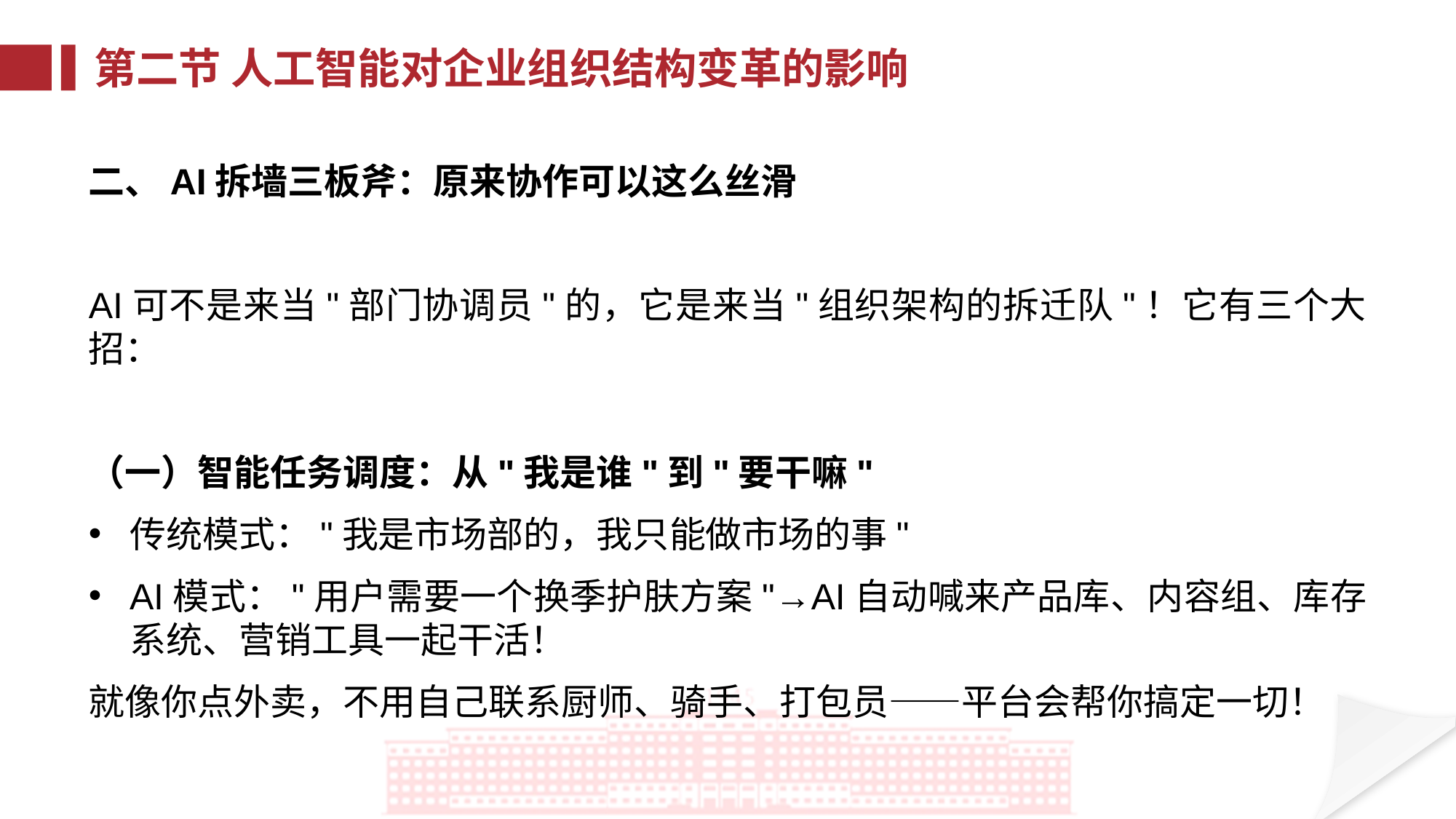

第二节 人工智能对企业组织结构变革的影响
二、AI拆墙三板斧：原来协作可以这么丝滑

AI可不是来当"部门协调员"的，它是来当"组织架构的拆迁队"！它有三个大招：

（一）智能任务调度：从"我是谁"到"要干嘛"
传统模式："我是市场部的，我只能做市场的事"
AI模式："用户需要一个换季护肤方案"→AI自动喊来产品库、内容组、库存系统、营销工具一起干活！
就像你点外卖，不用自己联系厨师、骑手、打包员——平台会帮你搞定一切！